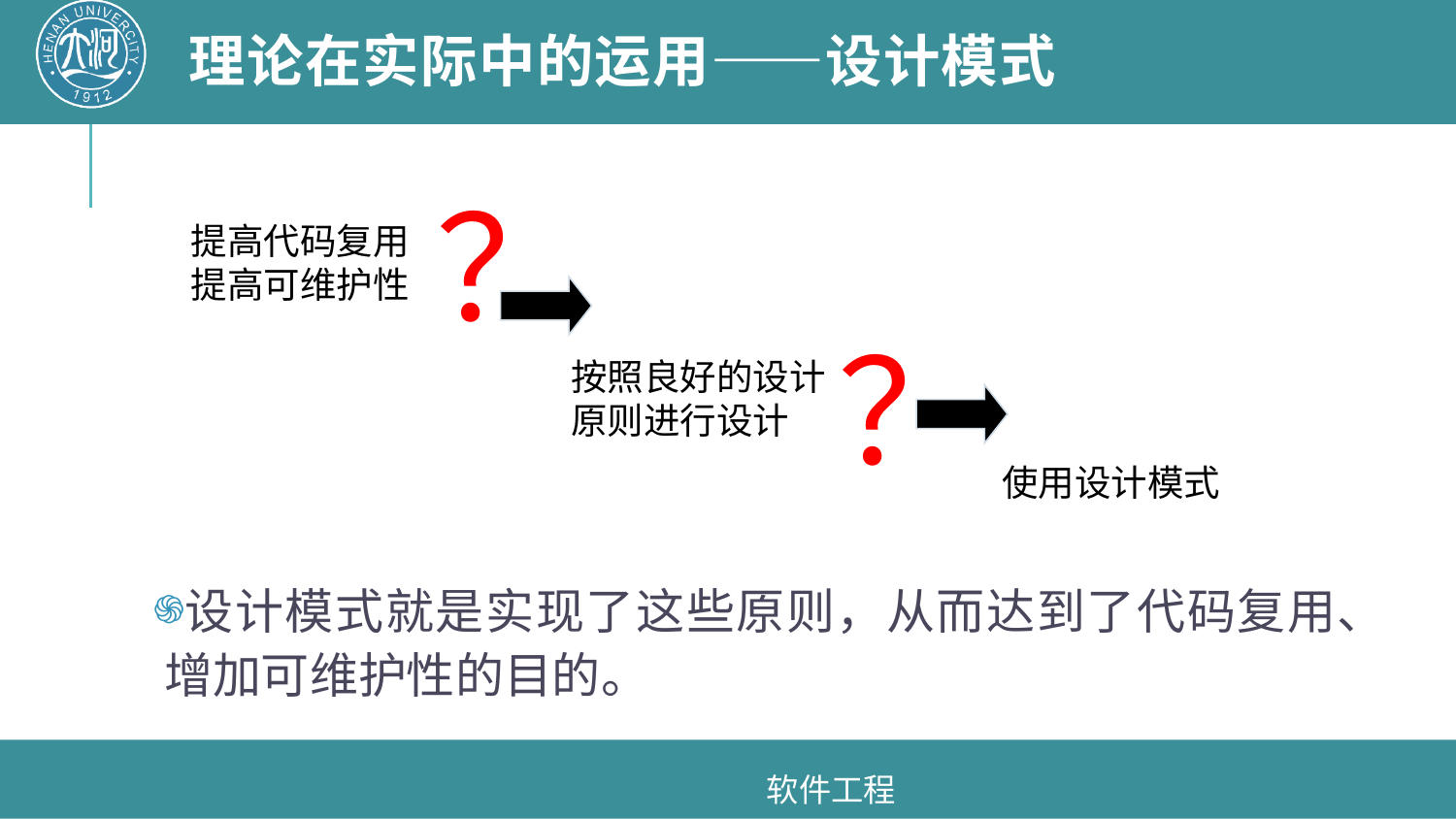

# 理论在实际中的运用——设计模式
？
提高代码复用
提高可维护性

？
按照良好的设计原则进行设计

使用设计模式
设计模式就是实现了这些原则，从而达到了代码复用、增加可维护性的目的。

软件工程
64